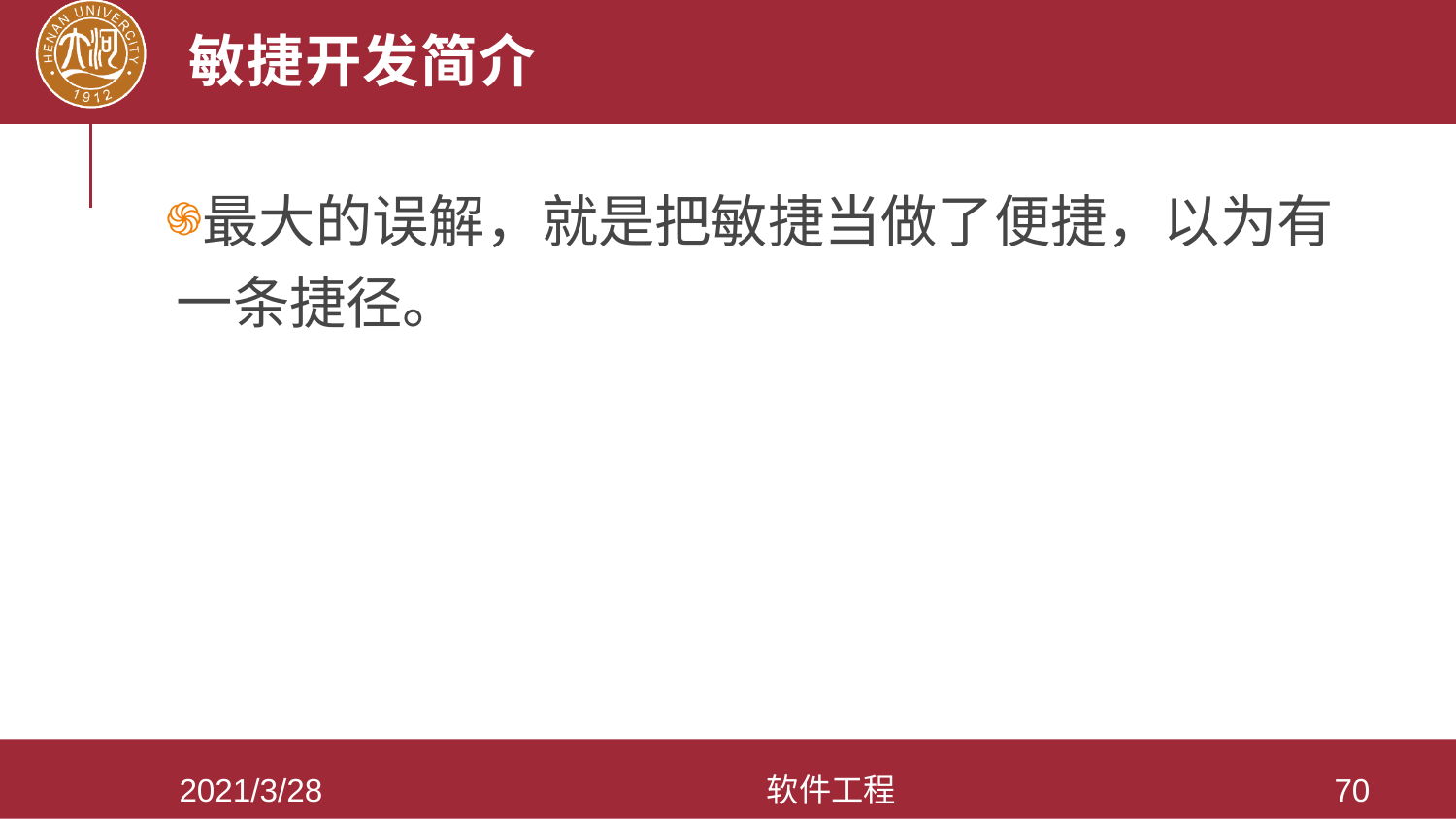

# 敏捷开发简介
最大的误解，就是把敏捷当做了便捷，以为有一条捷径。

2021/3/28
软件工程
70